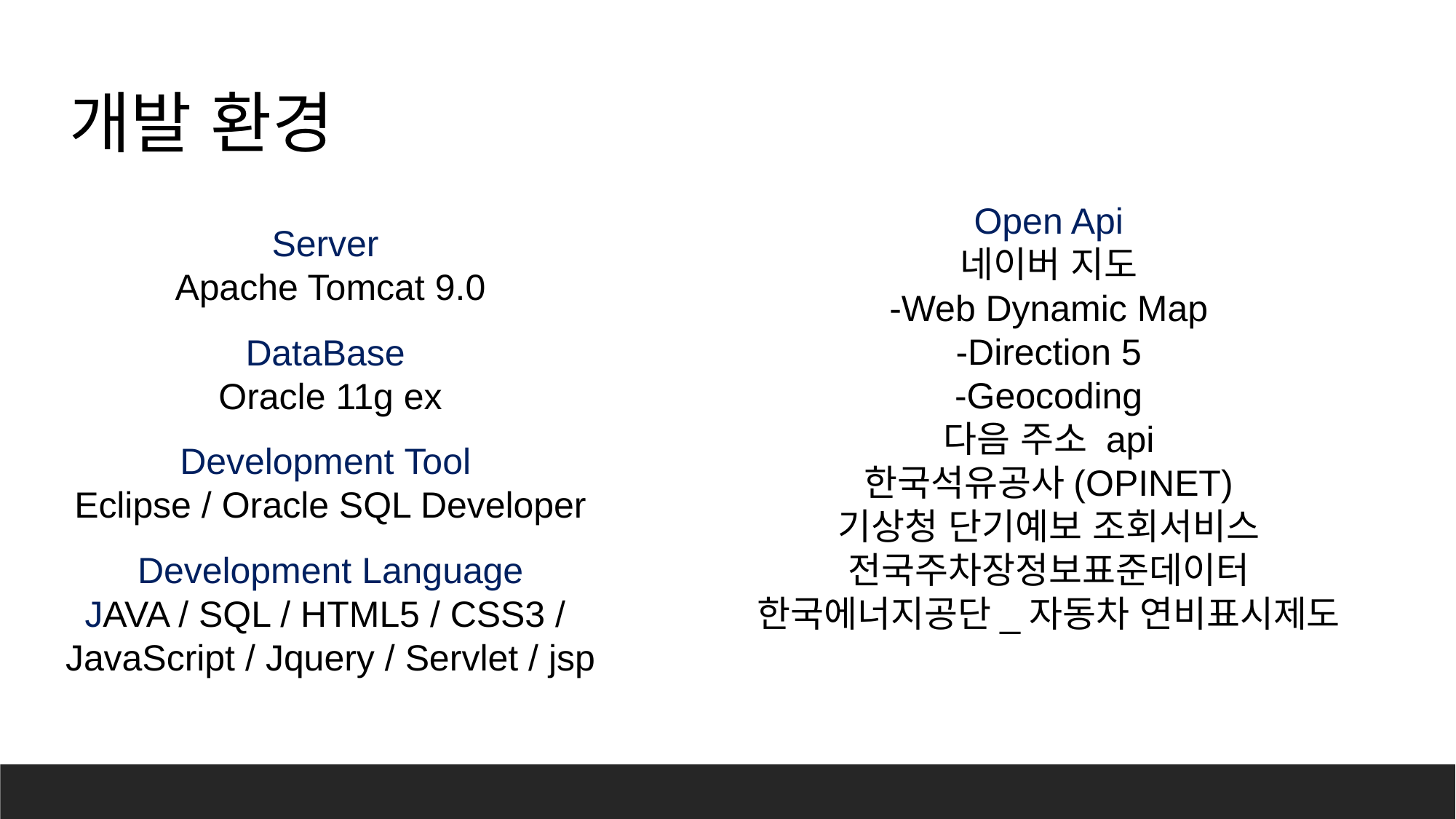

개발 환경
Open Api
네이버 지도
-Web Dynamic Map
-Direction 5
-Geocoding
다음 주소 api
한국석유공사(OPINET)
기상청 단기예보 조회서비스
전국주차장정보표준데이터
한국에너지공단_자동차 연비표시제도
Server
Apache Tomcat 9.0

DataBase
Oracle 11g ex

Development Tool
Eclipse / Oracle SQL Developer

Development Language
JAVA / SQL / HTML5 / CSS3 /
JavaScript / Jquery / Servlet / jsp